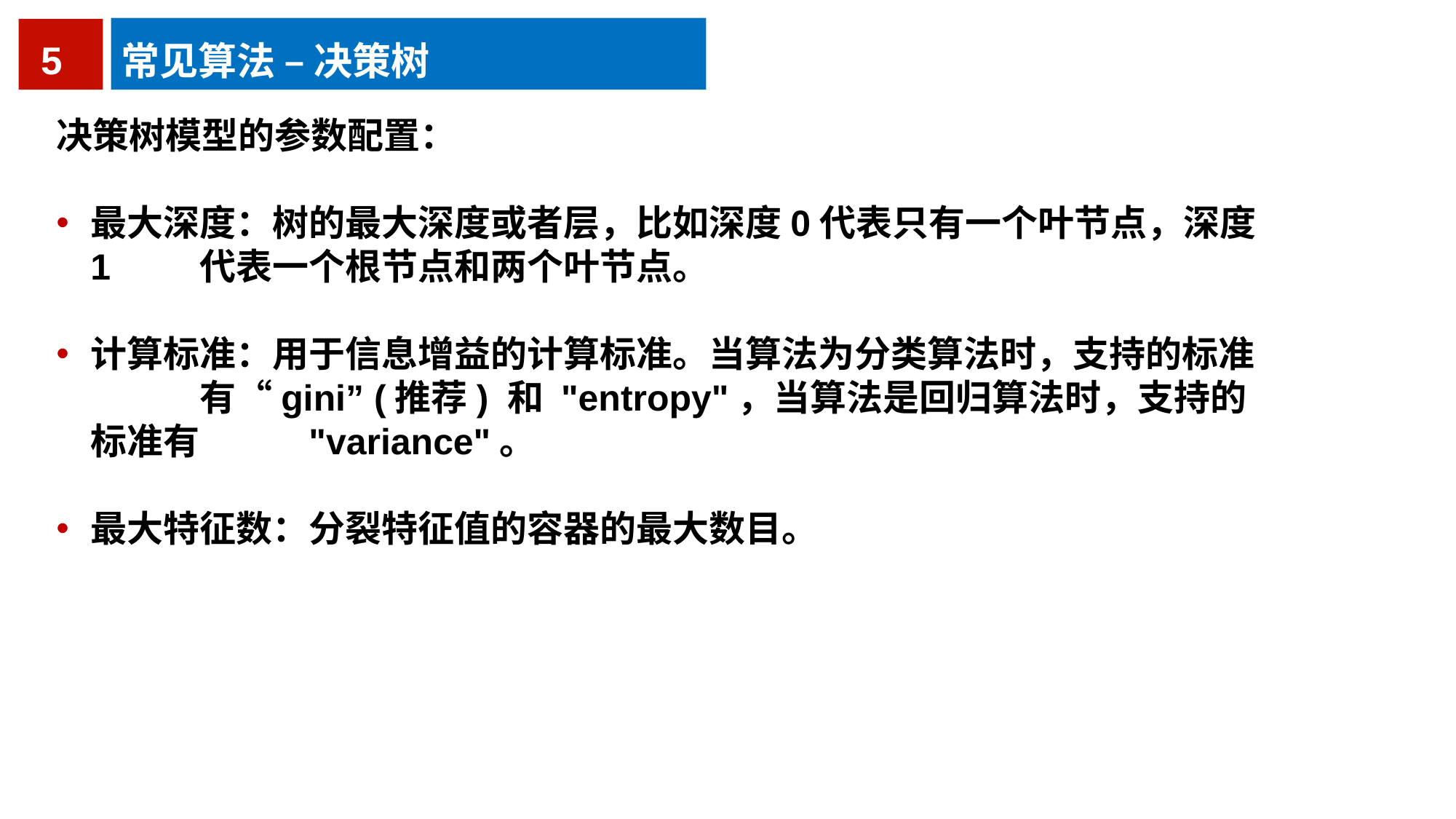

5
常见算法 – 决策树

决策树模型的参数配置：

最大深度：树的最大深度或者层，比如深度0代表只有一个叶节点，深度1	代表一个根节点和两个叶节点。

计算标准：用于信息增益的计算标准。当算法为分类算法时，支持的标准	有“gini” (推荐) 和 "entropy"，当算法是回归算法时，支持的标准有	"variance"。

最大特征数：分裂特征值的容器的最大数目。